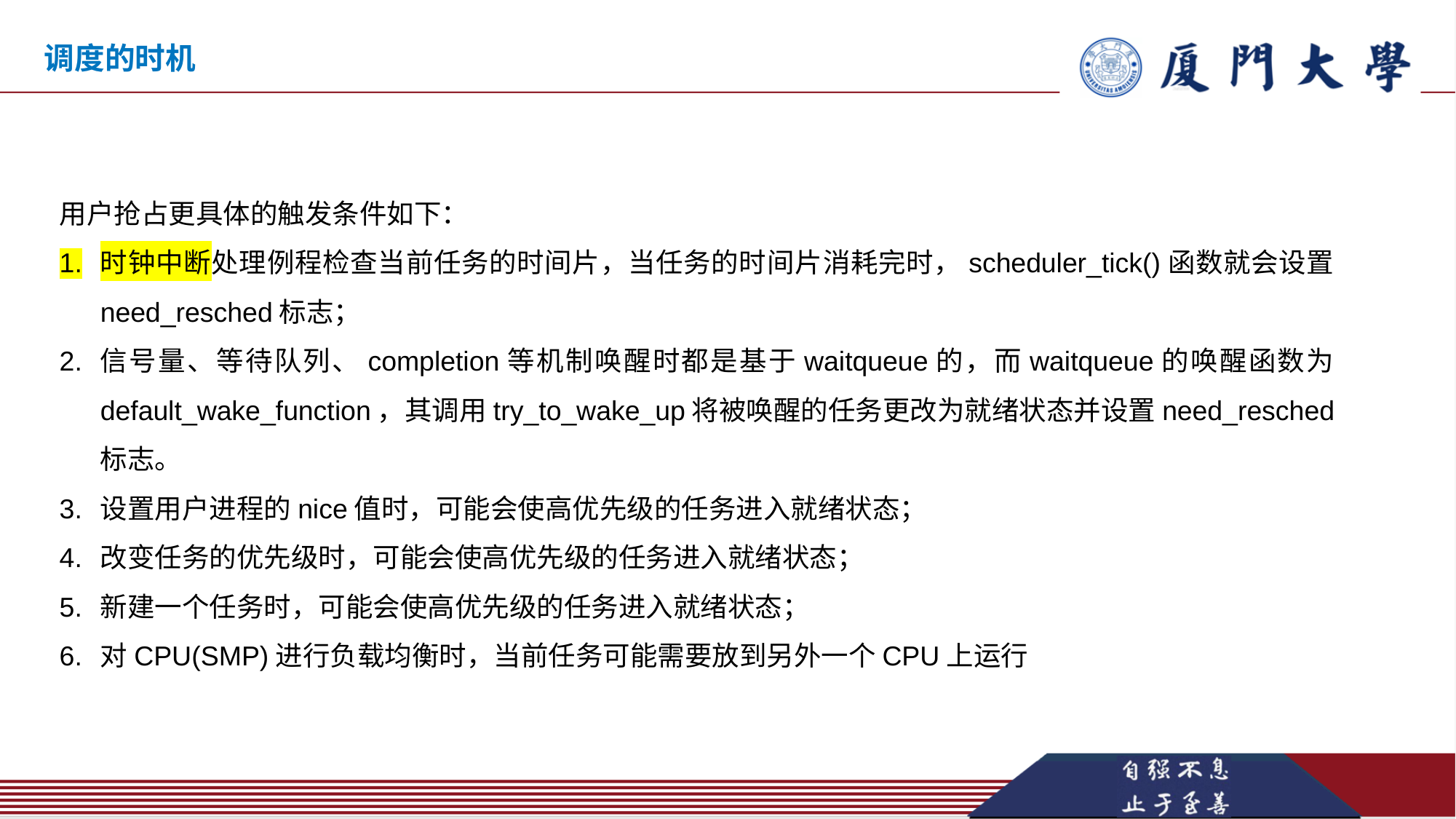

调度的时机
用户抢占更具体的触发条件如下：
时钟中断处理例程检查当前任务的时间片，当任务的时间片消耗完时，scheduler_tick()函数就会设置need_resched标志；
信号量、等待队列、completion等机制唤醒时都是基于waitqueue的，而waitqueue的唤醒函数为default_wake_function，其调用try_to_wake_up将被唤醒的任务更改为就绪状态并设置need_resched标志。
设置用户进程的nice值时，可能会使高优先级的任务进入就绪状态；
改变任务的优先级时，可能会使高优先级的任务进入就绪状态；
新建一个任务时，可能会使高优先级的任务进入就绪状态；
对CPU(SMP)进行负载均衡时，当前任务可能需要放到另外一个CPU上运行